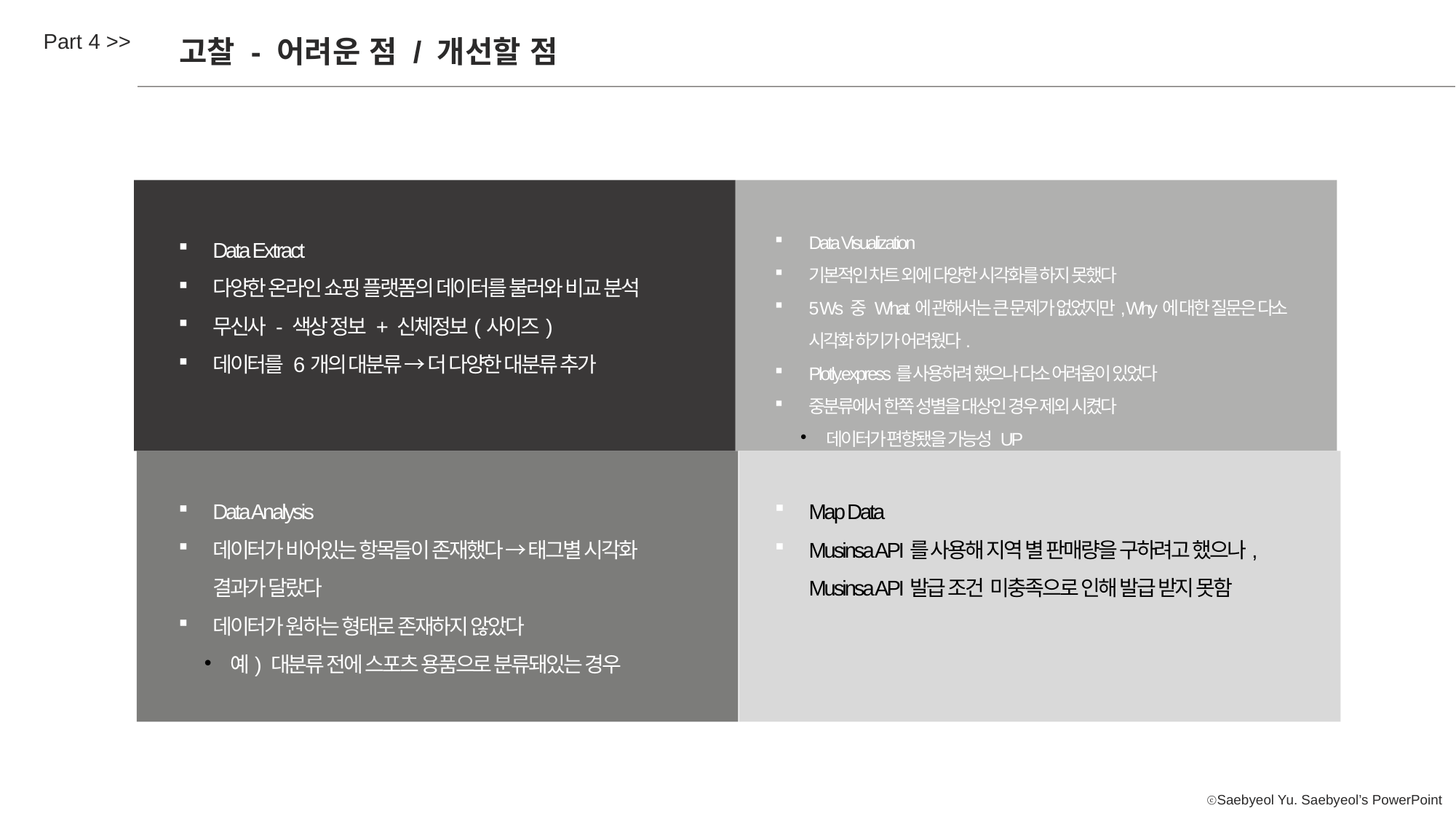

Part 4 >>
고찰 - 어려운 점 / 개선할 점

Data Extract
다양한 온라인 쇼핑 플랫폼의 데이터를 불러와 비교 분석
무신사 - 색상 정보 + 신체정보(사이즈)
데이터를 6개의 대분류 → 더 다양한 대분류 추가

Data Visualization
기본적인 차트 외에 다양한 시각화를 하지 못했다
5 Ws 중 What에 관해서는 큰 문제가 없었지만, Why에 대한 질문은 다소 시각화 하기가 어려웠다.
Plotly.express를 사용하려 했으나 다소 어려움이 있었다
중분류에서 한쪽 성별을 대상인 경우 제외 시켰다
데이터가 편향됐을 가능성 UP

Data Analysis
데이터가 비어있는 항목들이 존재했다 → 태그별 시각화 결과가 달랐다
데이터가 원하는 형태로 존재하지 않았다
예) 대분류 전에 스포츠 용품으로 분류돼있는 경우

Map Data
Musinsa API를 사용해 지역 별 판매량을 구하려고 했으나, Musinsa API발급 조건  미충족으로 인해 발급 받지 못함